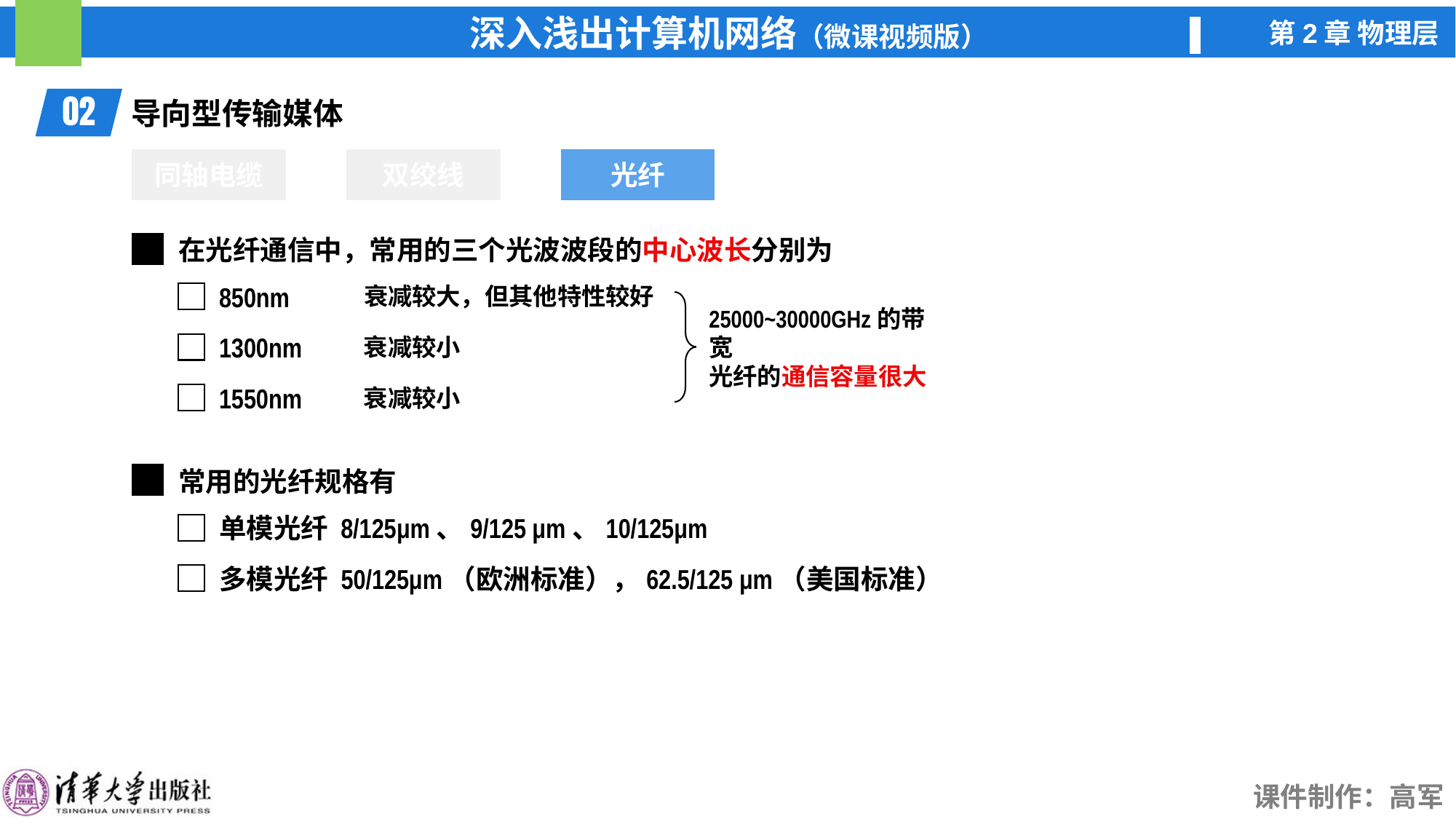

02
导向型传输媒体
同轴电缆
双绞线
光纤
光纤
在光纤通信中，常用的三个光波波段的中心波长分别为

衰减较大，但其他特性较好
850nm

25000~30000GHz的带宽
光纤的通信容量很大
1300nm
衰减较小

1550nm
衰减较小

常用的光纤规格有

单模光纤 8/125μm、9/125 μm、10/125μm

多模光纤 50/125μm（欧洲标准），62.5/125 μm（美国标准）